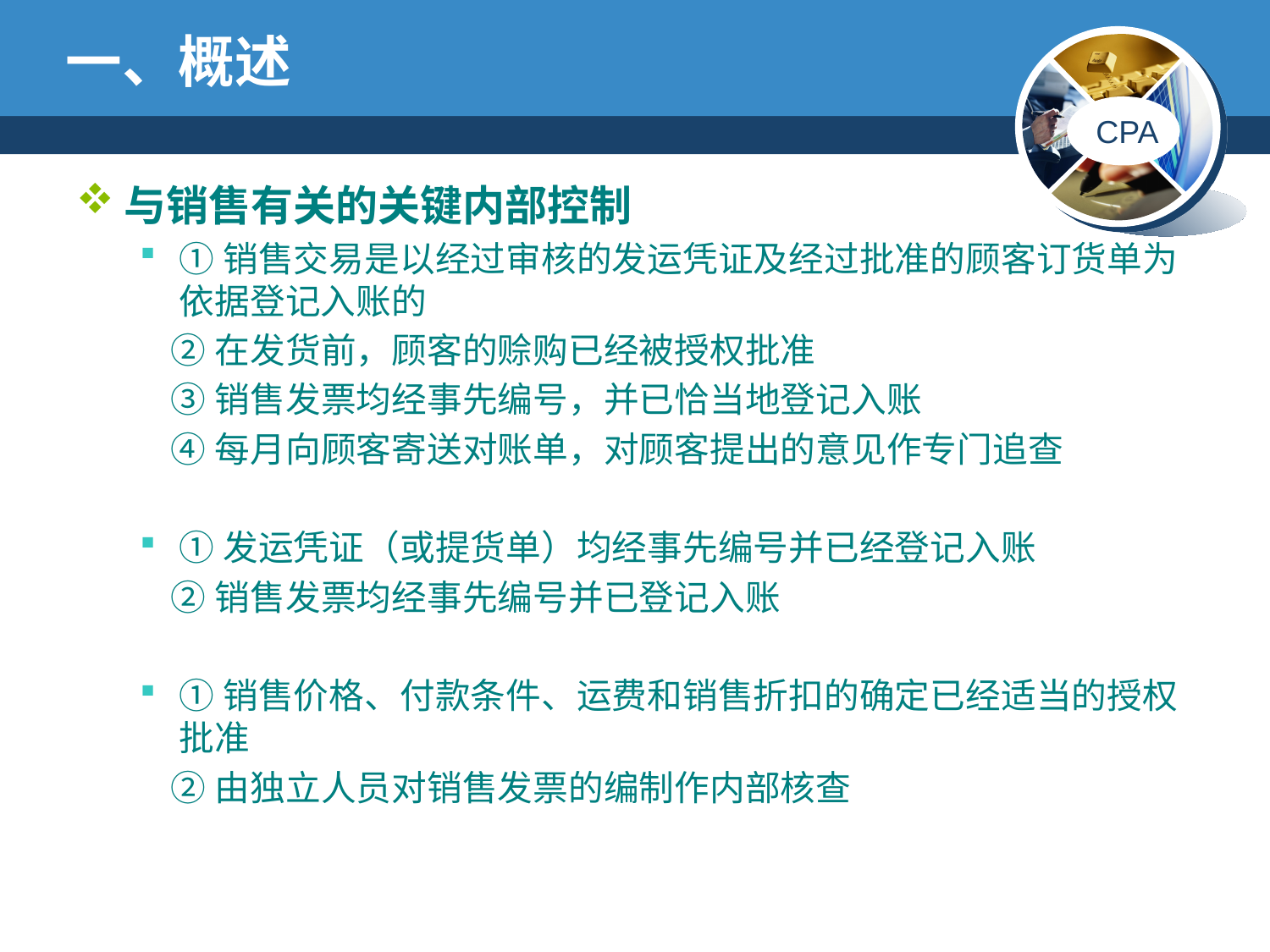

# 一、概述
与销售有关的关键内部控制
①销售交易是以经过审核的发运凭证及经过批准的顾客订货单为依据登记入账的
    ②在发货前，顾客的赊购已经被授权批准
    ③销售发票均经事先编号，并已恰当地登记入账
    ④每月向顾客寄送对账单，对顾客提出的意见作专门追查

①发运凭证（或提货单）均经事先编号并已经登记入账
    ②销售发票均经事先编号并已登记入账

①销售价格、付款条件、运费和销售折扣的确定已经适当的授权批准
    ②由独立人员对销售发票的编制作内部核查